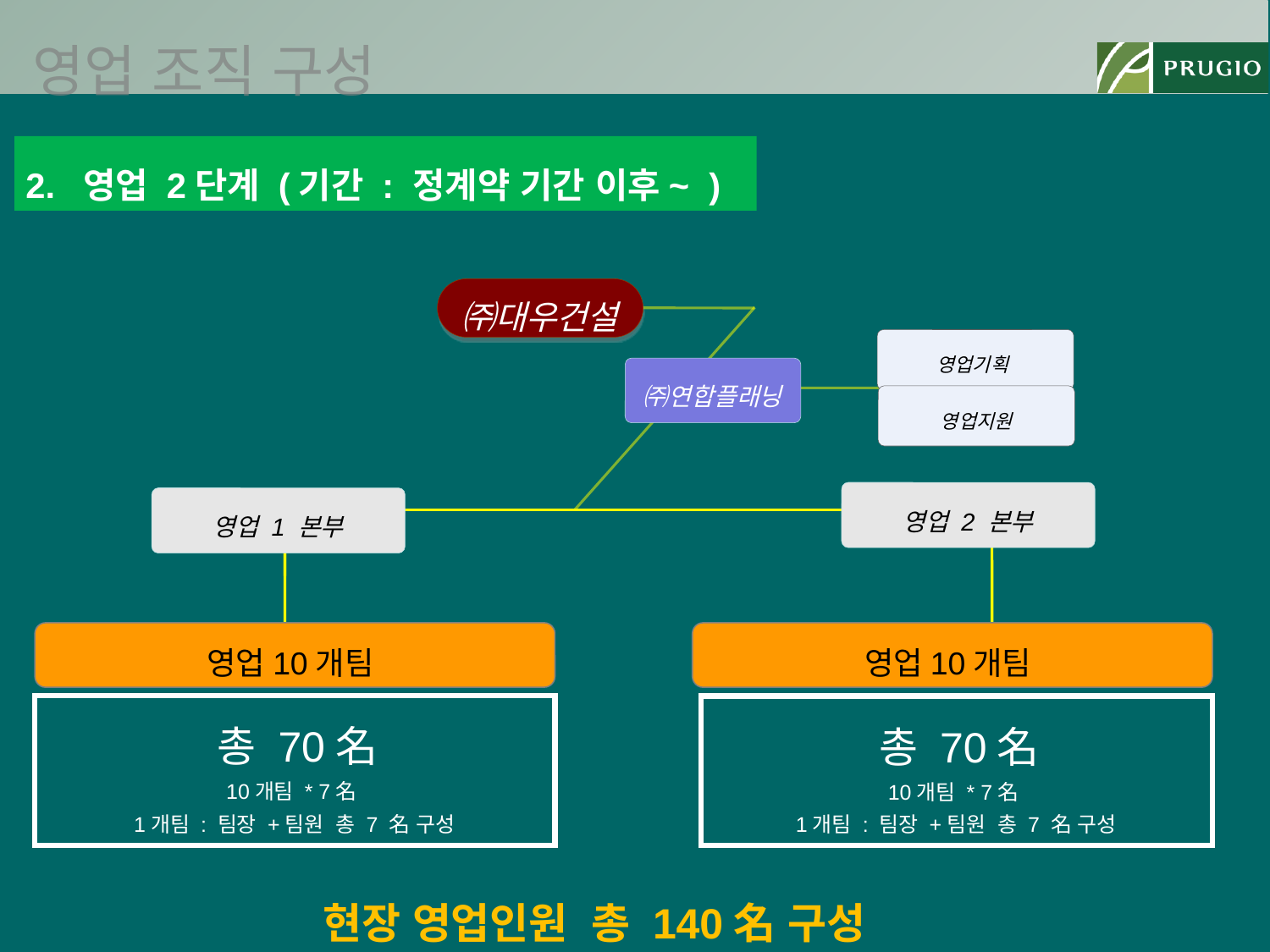

영업 조직 구성
2.  영업 2단계 (기간 : 정계약 기간 이후~  )
㈜대우건설

영업기획
㈜연합플래닝
영업지원

영업 2 본부
영업 1 본부

영업10개팀
영업10개팀
총 70名
10개팀 * 7名
1개팀 : 팀장 +팀원  총 7 名 구성
총 70名
10개팀 * 7名
1개팀 : 팀장 +팀원  총 7 名 구성
    현장 영업인원  총 140名 구성